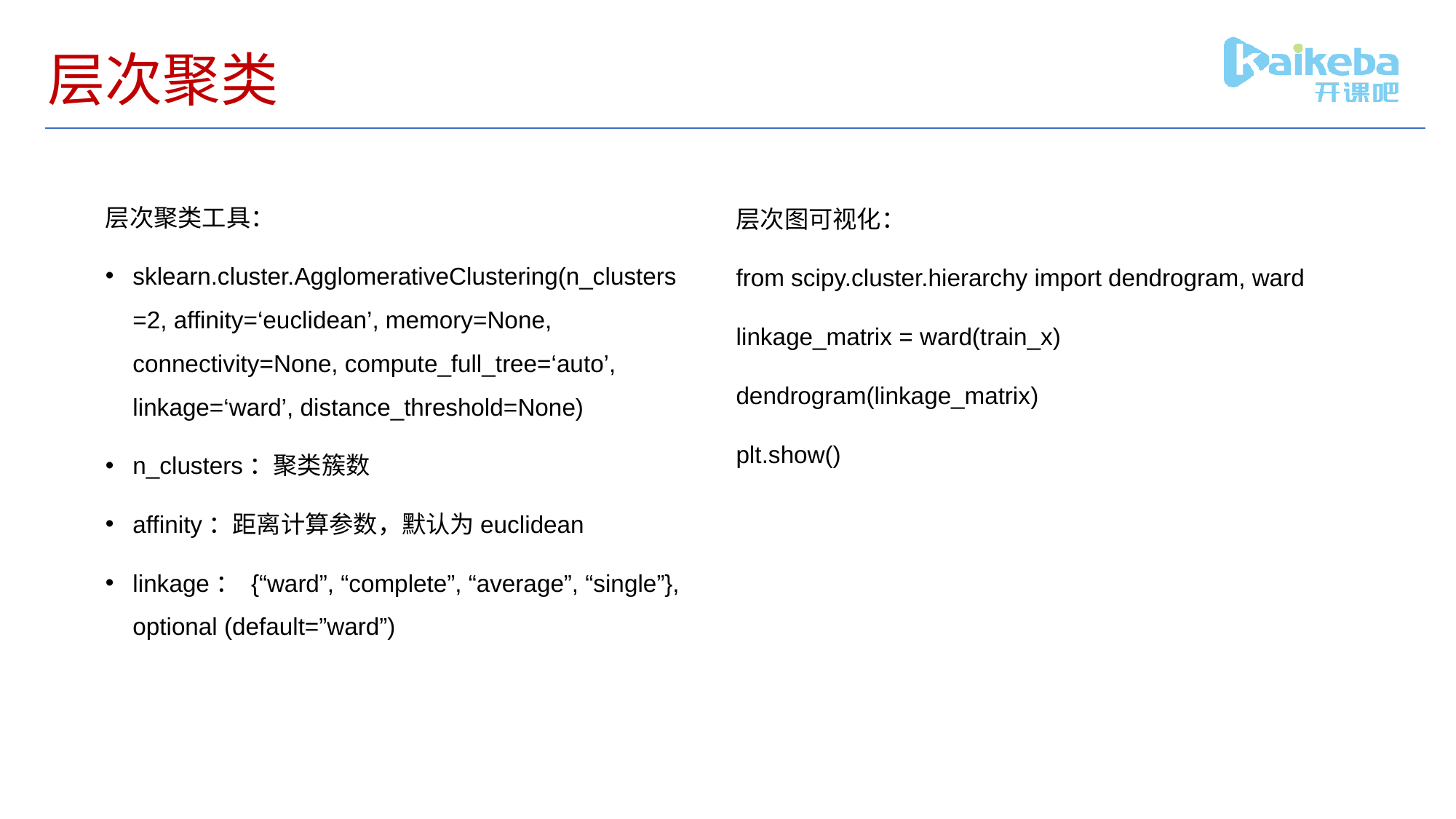

# 层次聚类
层次聚类工具：
sklearn.cluster.AgglomerativeClustering(n_clusters=2, affinity=‘euclidean’, memory=None, connectivity=None, compute_full_tree=‘auto’, linkage=‘ward’, distance_threshold=None)
n_clusters：聚类簇数
affinity：距离计算参数，默认为euclidean
linkage： {“ward”, “complete”, “average”, “single”}, optional (default=”ward”)

层次图可视化：
from scipy.cluster.hierarchy import dendrogram, ward
linkage_matrix = ward(train_x)
dendrogram(linkage_matrix)
plt.show()